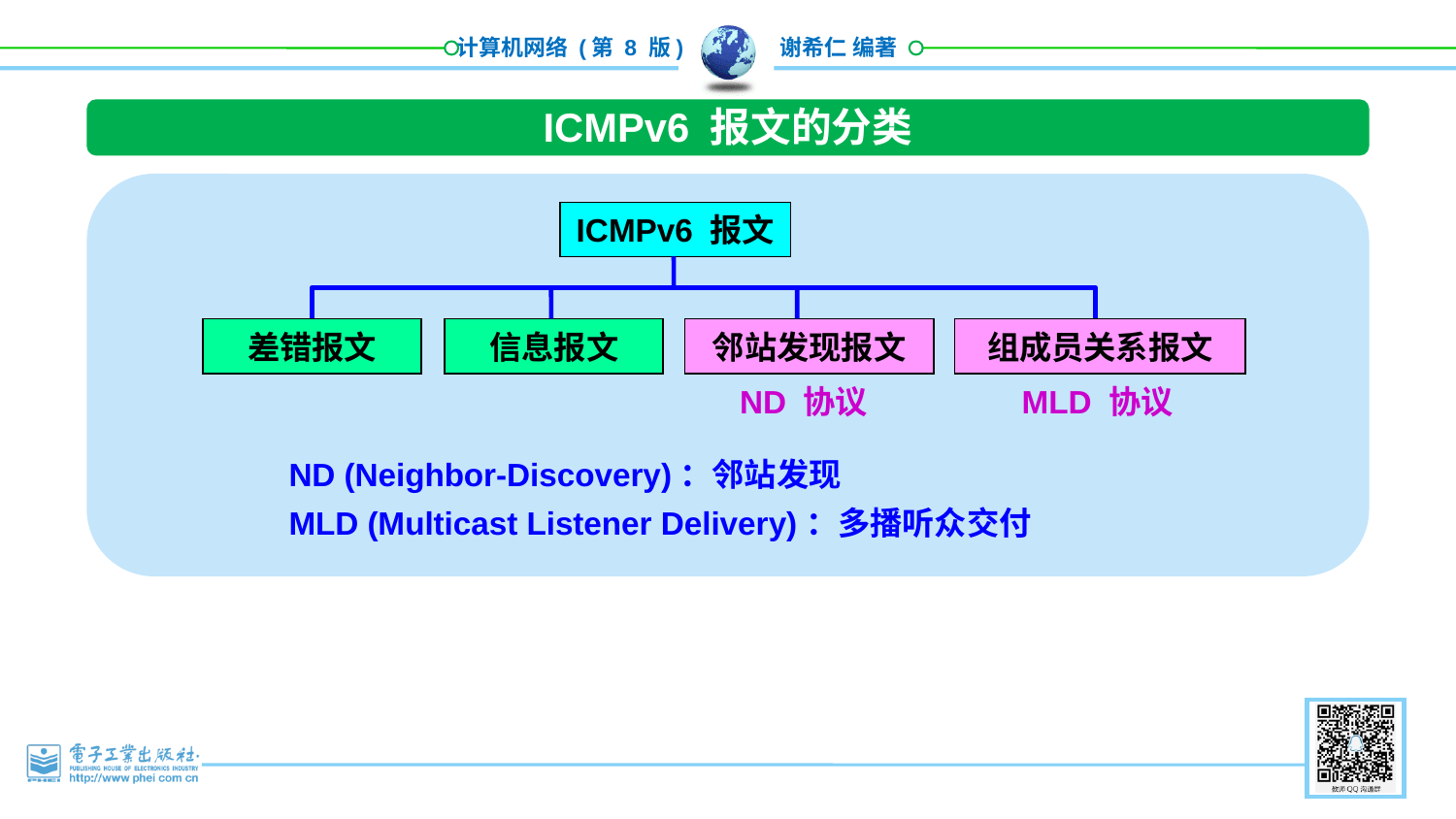

ICMPv6 报文的分类

ICMPv6 报文

差错报文
信息报文
邻站发现报文
组成员关系报文
ND 协议
MLD 协议
ND (Neighbor-Discovery)：邻站发现
MLD (Multicast Listener Delivery)：多播听众交付